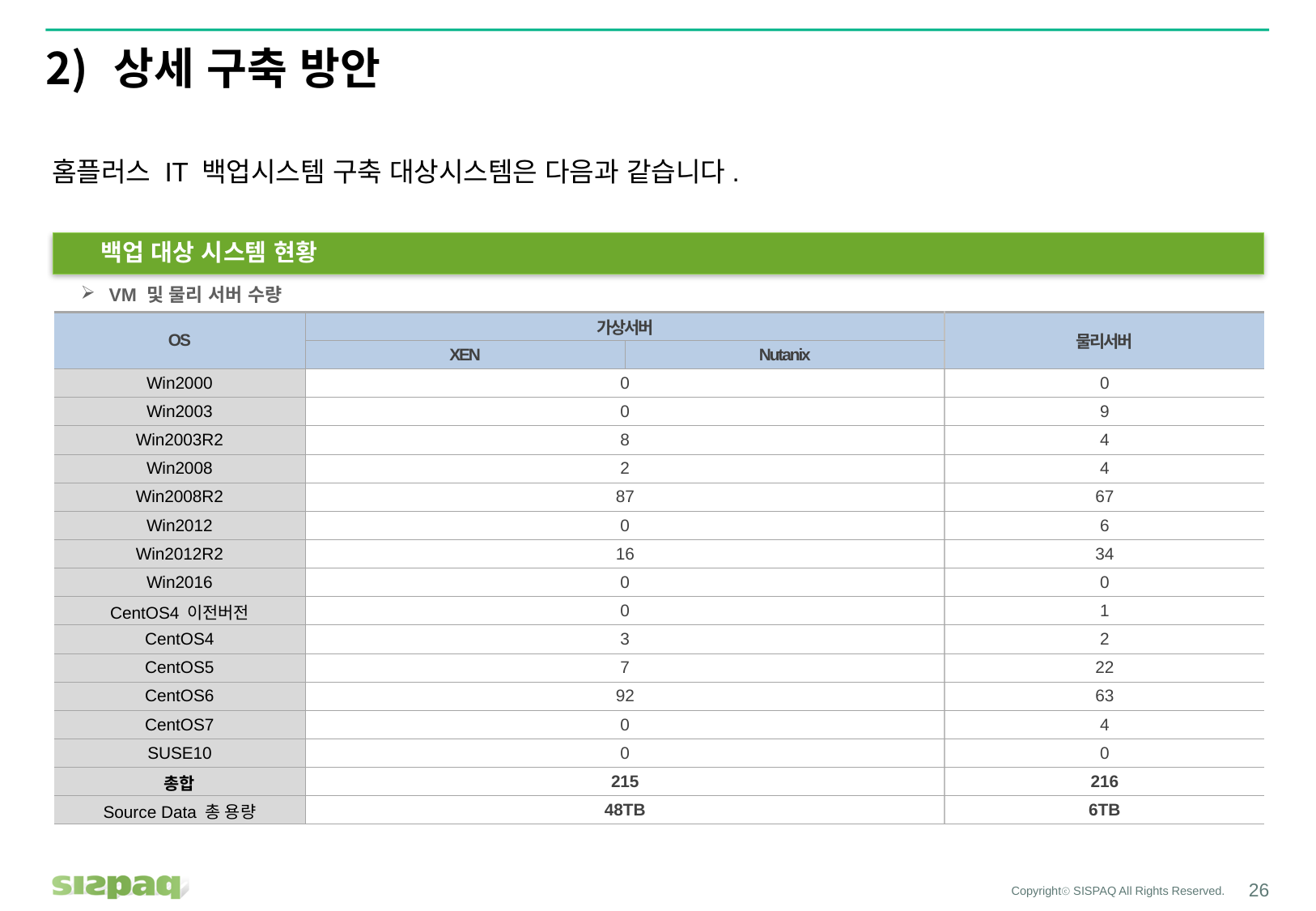

# 상세 구축 방안
홈플러스 IT 백업시스템 구축 대상시스템은 다음과 같습니다.
백업 대상 시스템 현황
 VM 및 물리 서버 수량
| OS | 가상서버 |  | 물리서버 |
| --- | --- | --- | --- |
|  | XEN | Nutanix |  |
| Win2000 | 0 |  | 0 |
| Win2003 | 0 |  | 9 |
| Win2003R2 | 8 |  | 4 |
| Win2008 | 2 |  | 4 |
| Win2008R2 | 87 |  | 67 |
| Win2012 | 0 |  | 6 |
| Win2012R2 | 16 |  | 34 |
| Win2016 | 0 |  | 0 |
| CentOS4 이전버전 | 0 |  | 1 |
| CentOS4 | 3 |  | 2 |
| CentOS5 | 7 |  | 22 |
| CentOS6 | 92 |  | 63 |
| CentOS7 | 0 |  | 4 |
| SUSE10 | 0 |  | 0 |
| 총합 | 215 |  | 216 |
| Source Data 총 용량 | 48TB |  | 6TB |